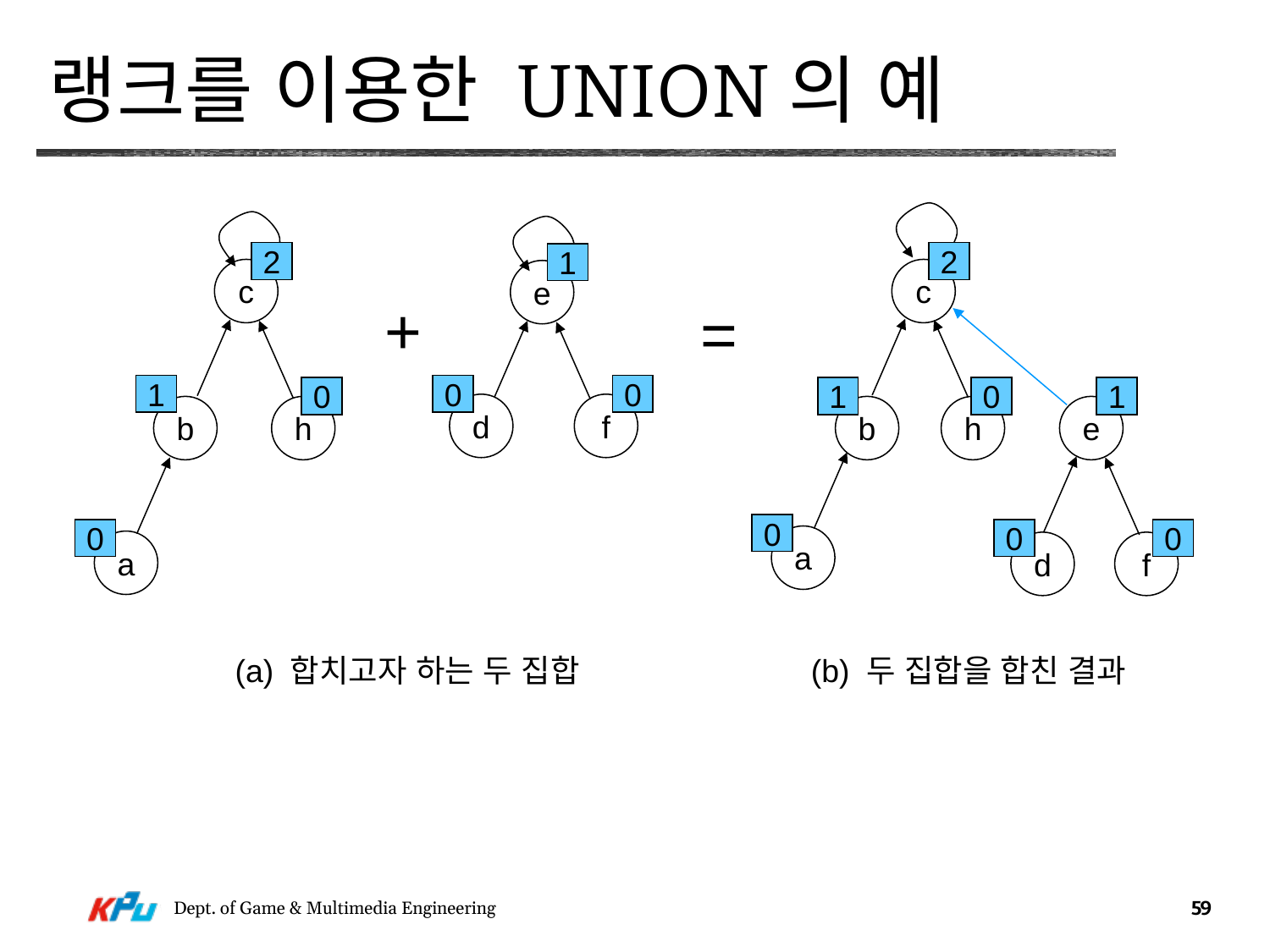

# 랭크를 이용한 Union의 예

2
c

1
0
1
b
h
e

0
0
0
a
d
f
=

2
c

1
0
b
h

0
a

1
e
+

0
0
d
f
(a) 합치고자 하는 두 집합
(b) 두 집합을 합친 결과
Dept. of Game & Multimedia Engineering
59